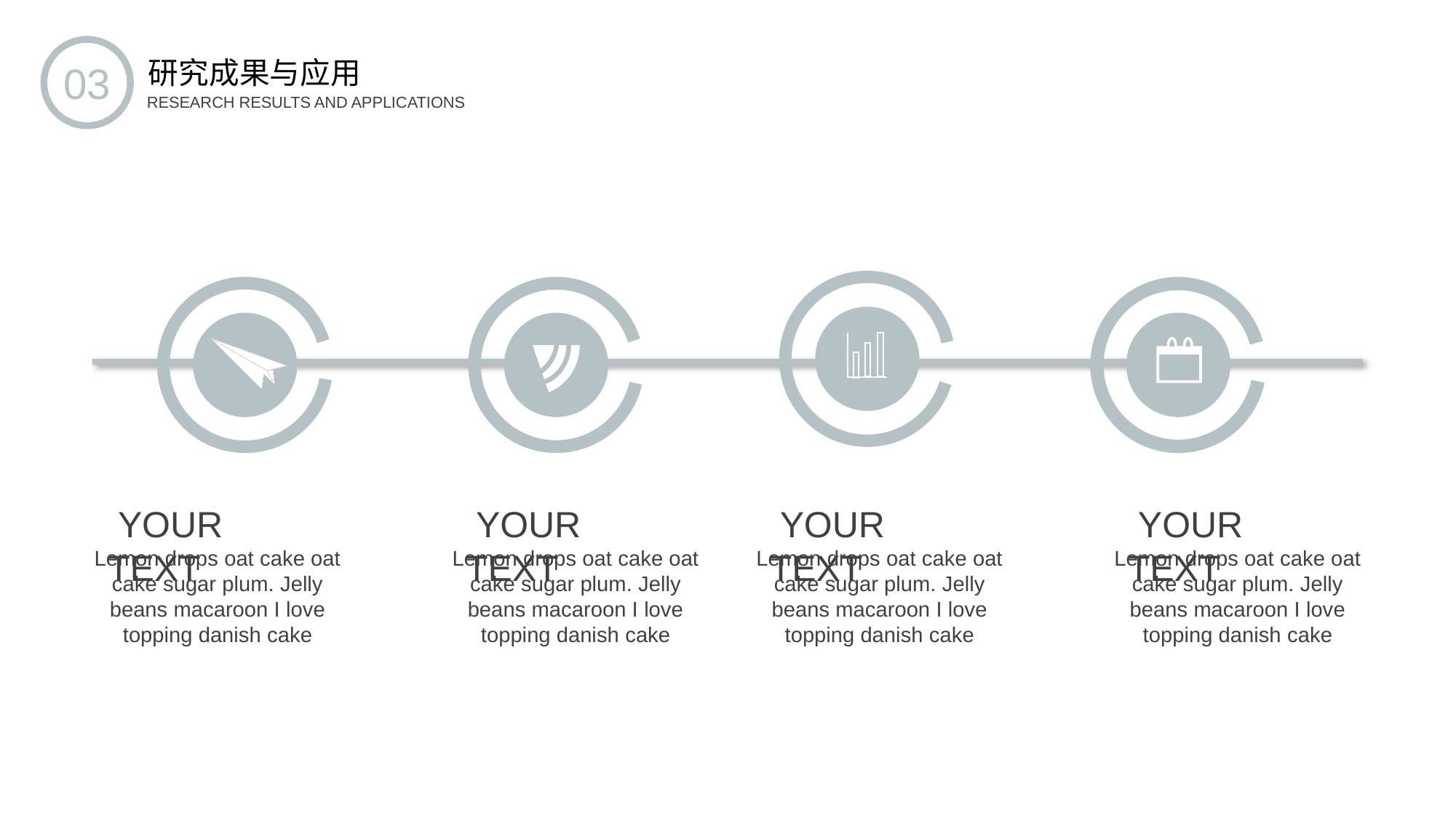

03
研究成果与应用
RESEARCH RESULTS AND APPLICATIONS

 YOUR TEXT
Lemon drops oat cake oat cake sugar plum. Jelly beans macaroon I love topping danish cake
 YOUR TEXT
Lemon drops oat cake oat cake sugar plum. Jelly beans macaroon I love topping danish cake
 YOUR TEXT
Lemon drops oat cake oat cake sugar plum. Jelly beans macaroon I love topping danish cake
 YOUR TEXT
Lemon drops oat cake oat cake sugar plum. Jelly beans macaroon I love topping danish cake